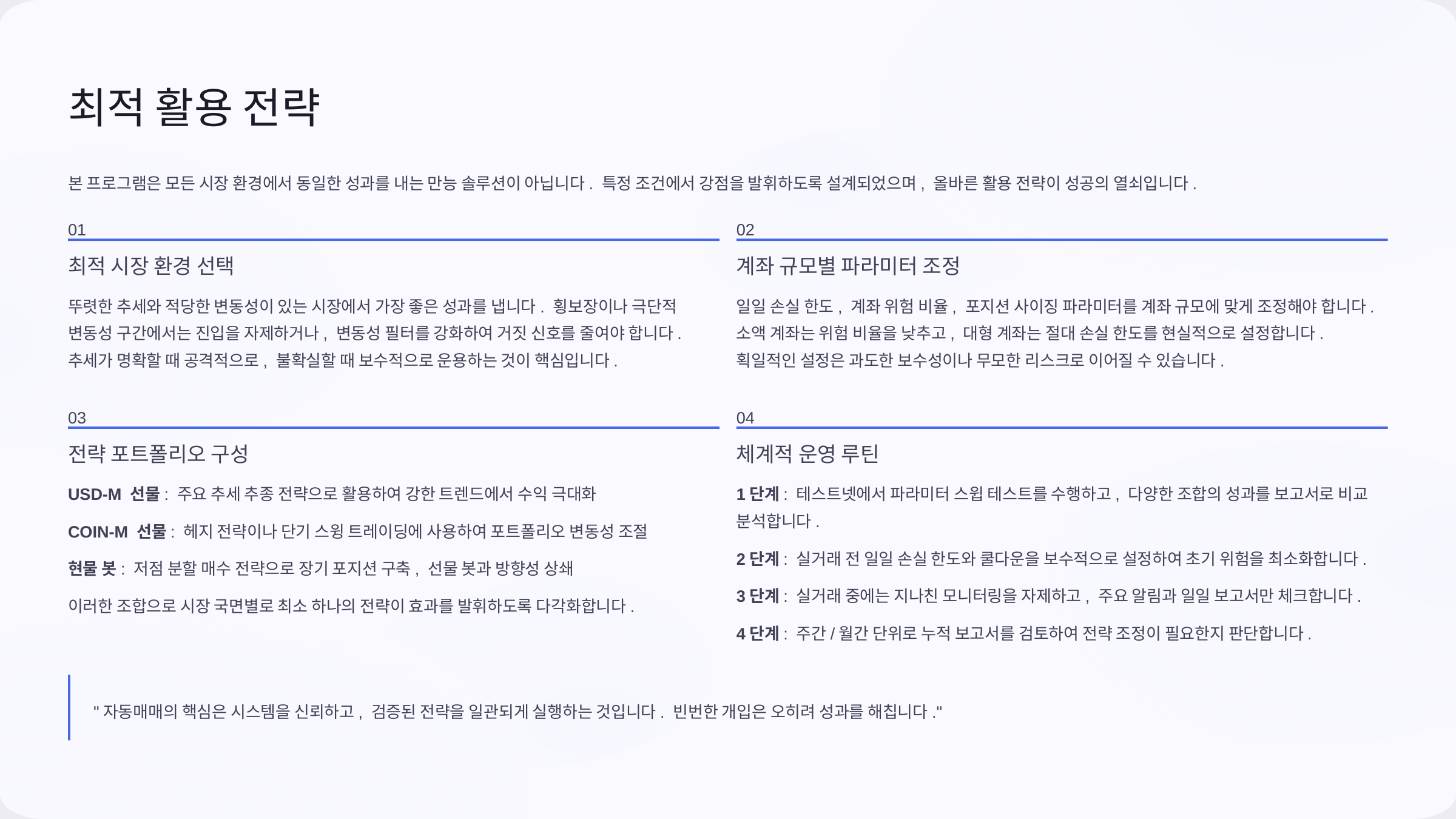

최적 활용 전략
본 프로그램은 모든 시장 환경에서 동일한 성과를 내는 만능 솔루션이 아닙니다. 특정 조건에서 강점을 발휘하도록 설계되었으며, 올바른 활용 전략이 성공의 열쇠입니다.
01
02

최적 시장 환경 선택
계좌 규모별 파라미터 조정
뚜렷한 추세와 적당한 변동성이 있는 시장에서 가장 좋은 성과를 냅니다. 횡보장이나 극단적 변동성 구간에서는 진입을 자제하거나, 변동성 필터를 강화하여 거짓 신호를 줄여야 합니다. 추세가 명확할 때 공격적으로, 불확실할 때 보수적으로 운용하는 것이 핵심입니다.
일일 손실 한도, 계좌 위험 비율, 포지션 사이징 파라미터를 계좌 규모에 맞게 조정해야 합니다. 소액 계좌는 위험 비율을 낮추고, 대형 계좌는 절대 손실 한도를 현실적으로 설정합니다. 획일적인 설정은 과도한 보수성이나 무모한 리스크로 이어질 수 있습니다.
03
04

전략 포트폴리오 구성
체계적 운영 루틴
USD-M 선물: 주요 추세 추종 전략으로 활용하여 강한 트렌드에서 수익 극대화
1단계: 테스트넷에서 파라미터 스윕 테스트를 수행하고, 다양한 조합의 성과를 보고서로 비교 분석합니다.
COIN-M 선물: 헤지 전략이나 단기 스윙 트레이딩에 사용하여 포트폴리오 변동성 조절
2단계: 실거래 전 일일 손실 한도와 쿨다운을 보수적으로 설정하여 초기 위험을 최소화합니다.
현물 봇: 저점 분할 매수 전략으로 장기 포지션 구축, 선물 봇과 방향성 상쇄
3단계: 실거래 중에는 지나친 모니터링을 자제하고, 주요 알림과 일일 보고서만 체크합니다.
이러한 조합으로 시장 국면별로 최소 하나의 전략이 효과를 발휘하도록 다각화합니다.
4단계: 주간/월간 단위로 누적 보고서를 검토하여 전략 조정이 필요한지 판단합니다.

"자동매매의 핵심은 시스템을 신뢰하고, 검증된 전략을 일관되게 실행하는 것입니다. 빈번한 개입은 오히려 성과를 해칩니다."